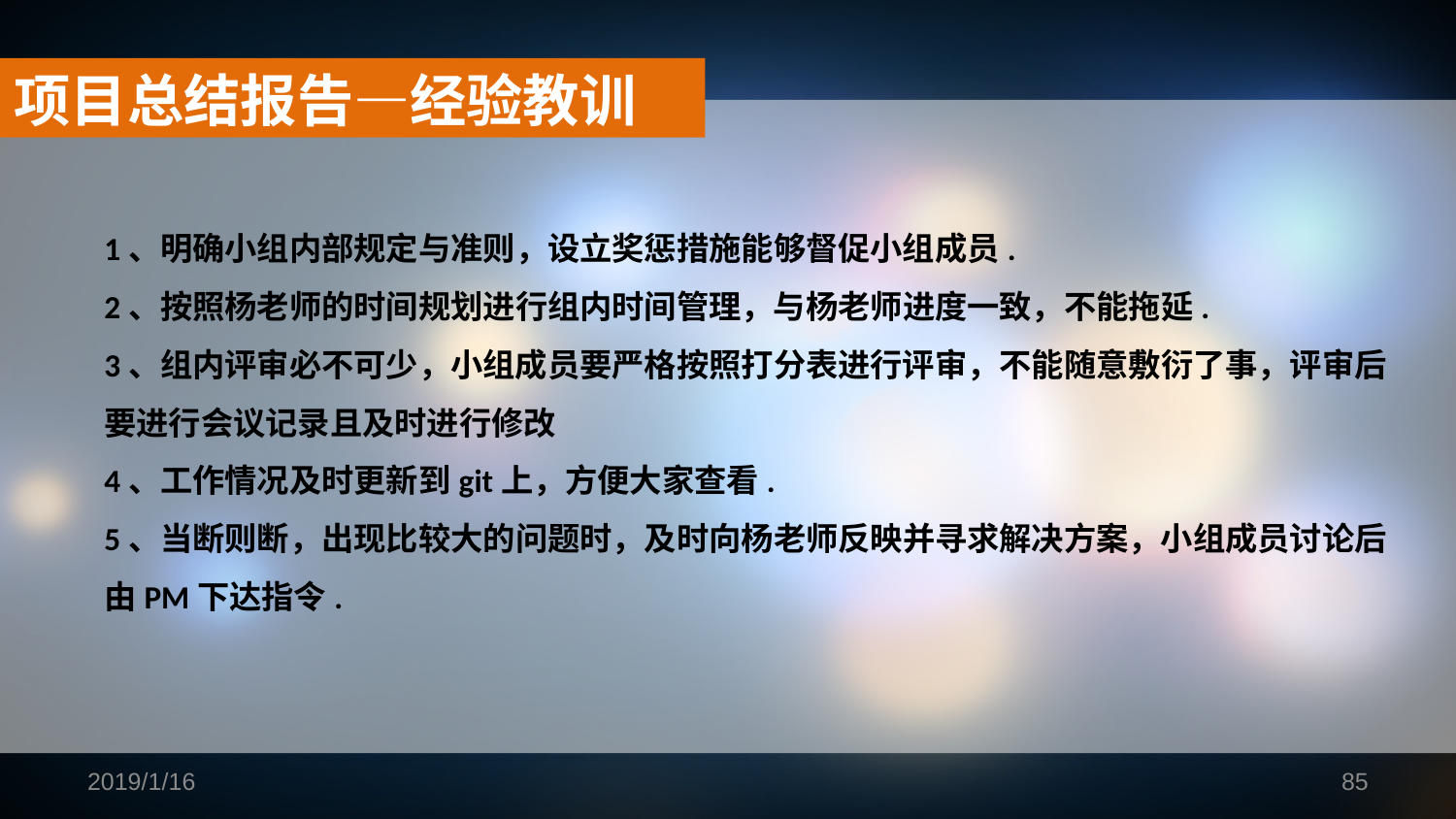

项目总结报告—经验教训

1、明确小组内部规定与准则，设立奖惩措施能够督促小组成员.
2、按照杨老师的时间规划进行组内时间管理，与杨老师进度一致，不能拖延.
3、组内评审必不可少，小组成员要严格按照打分表进行评审，不能随意敷衍了事，评审后要进行会议记录且及时进行修改
4、工作情况及时更新到git上，方便大家查看.
5、当断则断，出现比较大的问题时，及时向杨老师反映并寻求解决方案，小组成员讨论后由PM下达指令.
2019/1/16
85